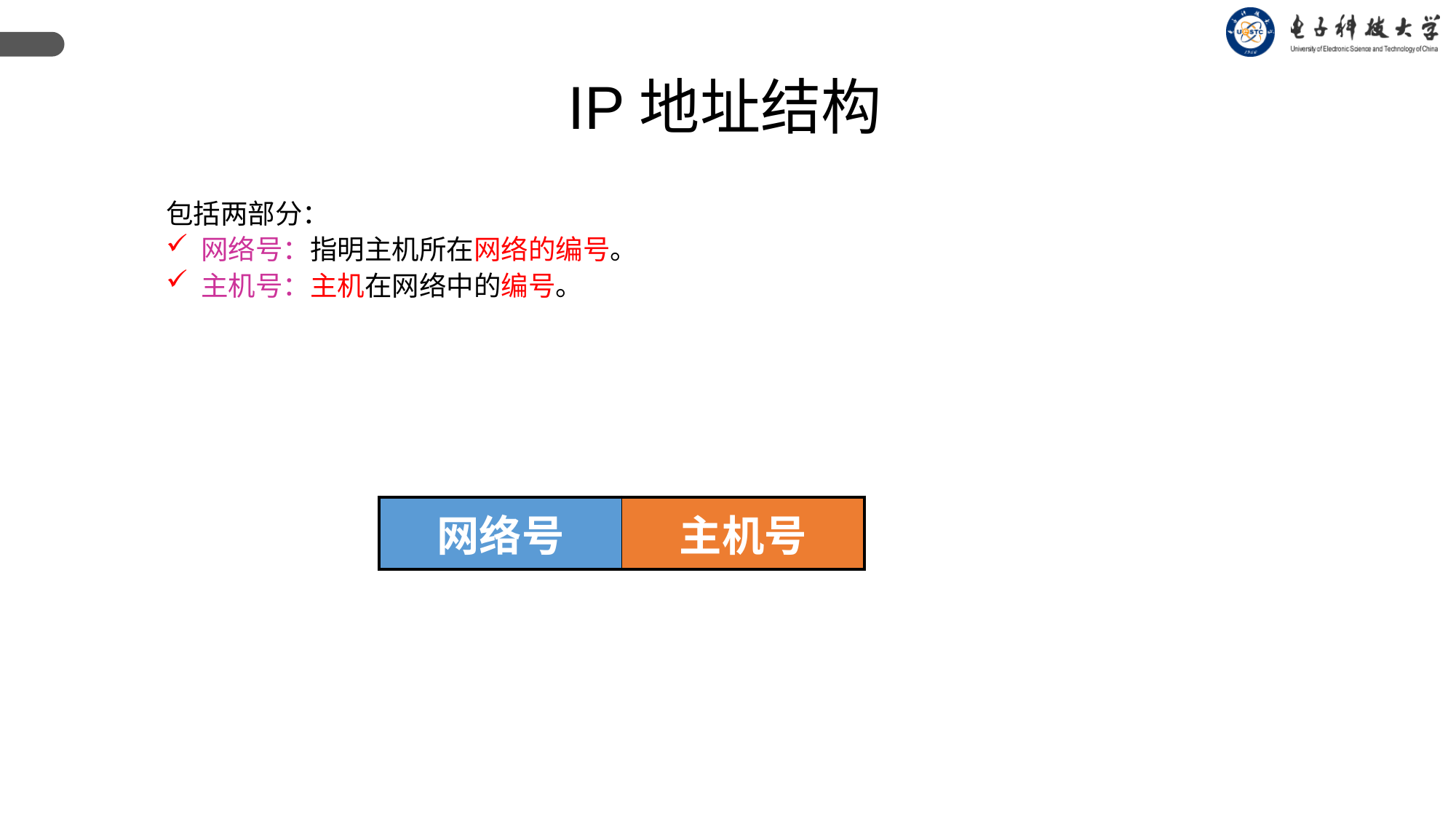

IP地址结构
包括两部分：
 网络号：指明主机所在网络的编号。
 主机号：主机在网络中的编号。

| 网络号 | 主机号 |
| --- | --- |